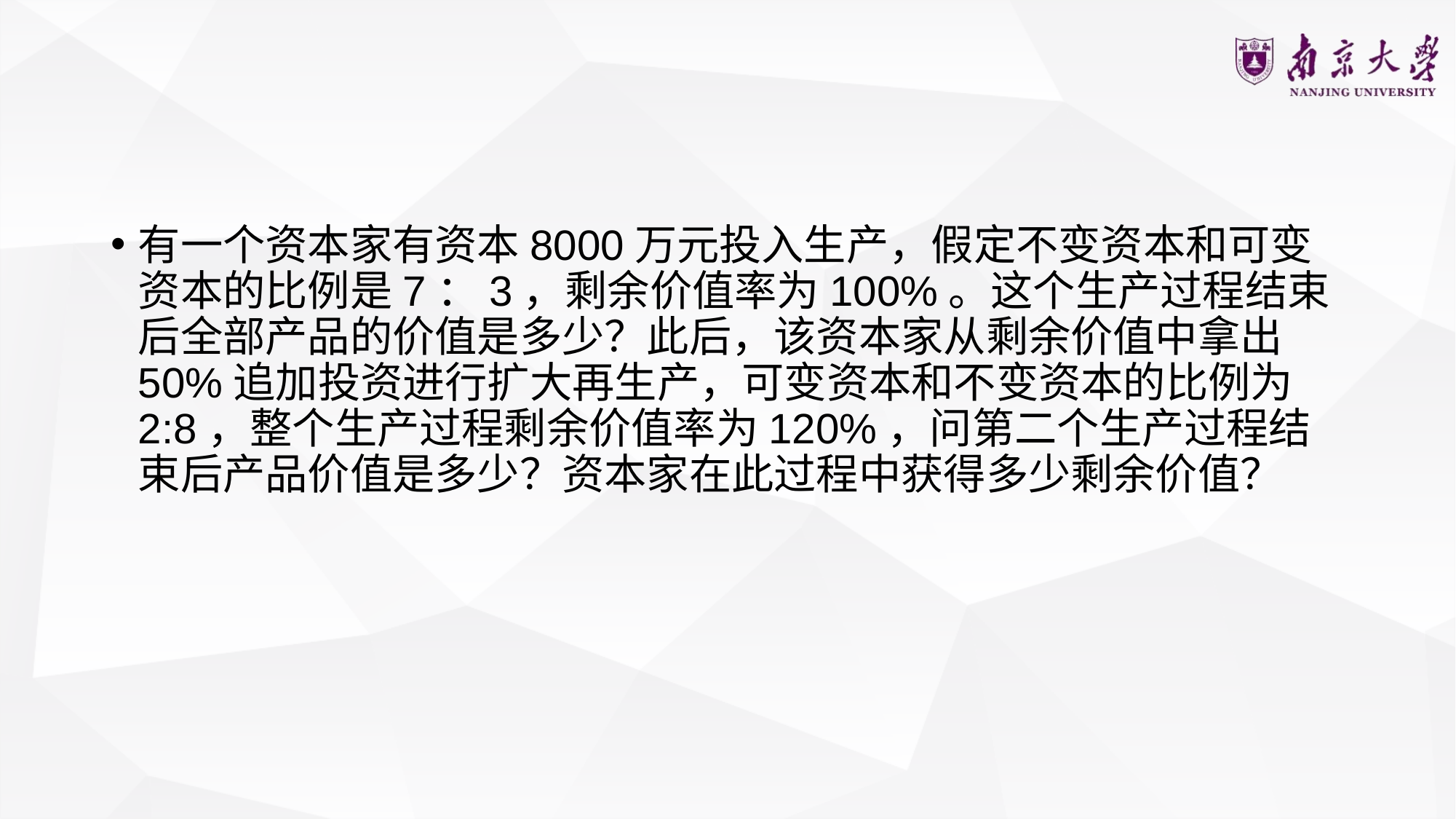

有一个资本家有资本8000万元投入生产，假定不变资本和可变资本的比例是7：3，剩余价值率为100%。这个生产过程结束后全部产品的价值是多少？此后，该资本家从剩余价值中拿出50%追加投资进行扩大再生产，可变资本和不变资本的比例为2:8，整个生产过程剩余价值率为120%，问第二个生产过程结束后产品价值是多少？资本家在此过程中获得多少剩余价值？